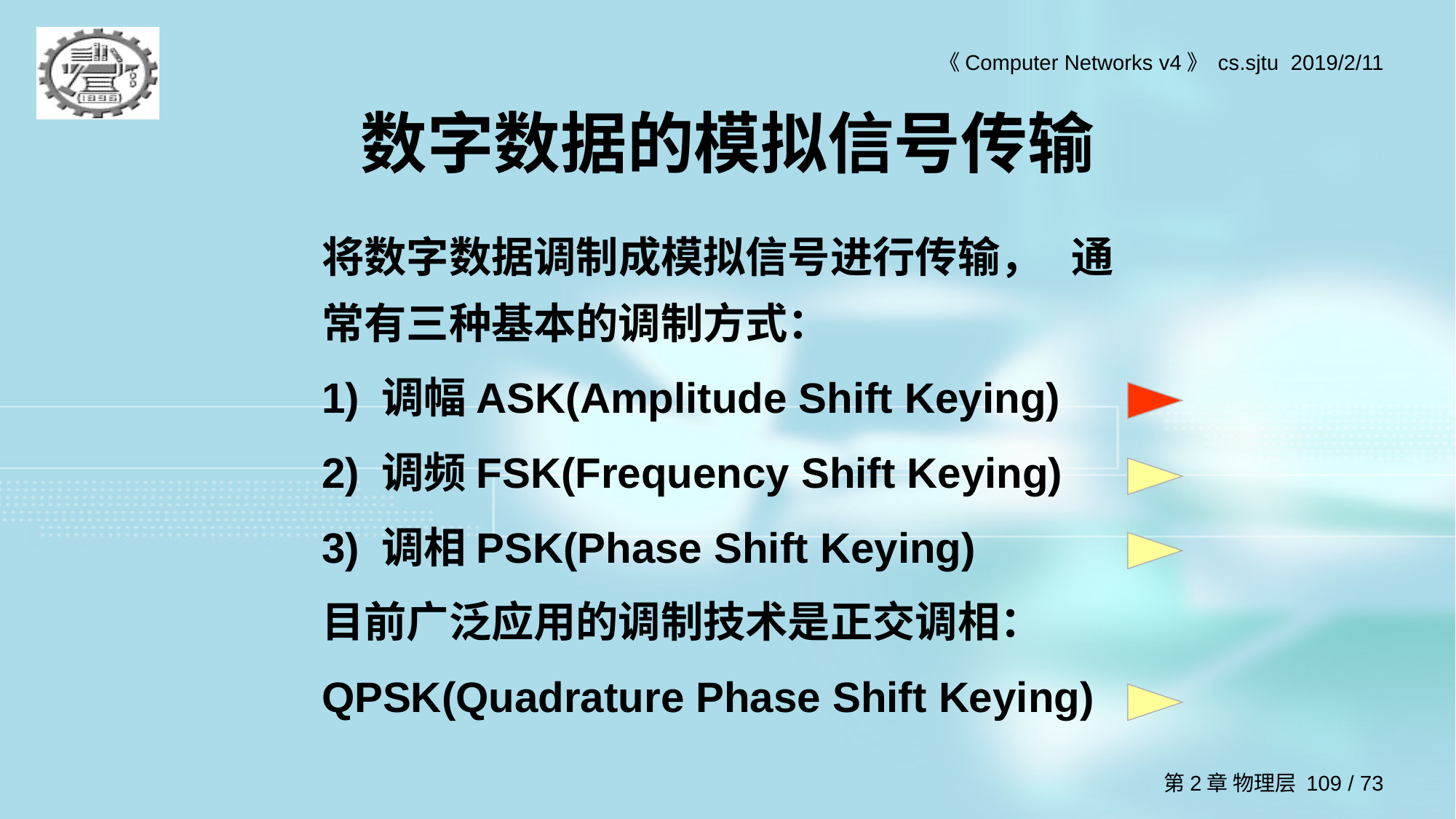

# 数字数据的模拟信号传输
将数字数据调制成模拟信号进行传输，   通常有三种基本的调制方式：
1) 调幅ASK(Amplitude Shift Keying)
2) 调频FSK(Frequency Shift Keying)
3) 调相PSK(Phase Shift Keying)
目前广泛应用的调制技术是正交调相：
QPSK(Quadrature Phase Shift Keying)